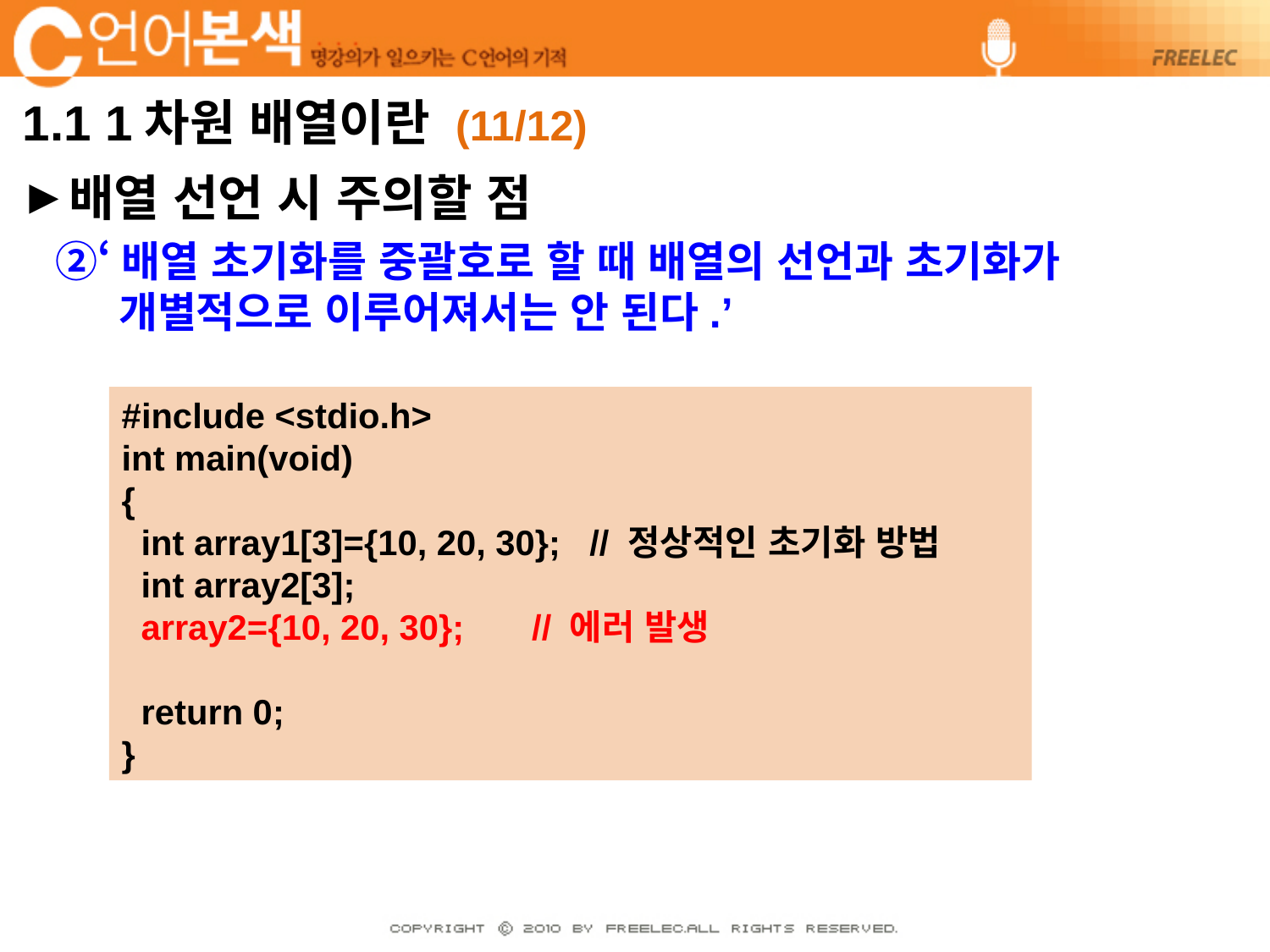

# 1.1 1차원 배열이란 (11/12)
배열 선언 시 주의할 점
②‘배열 초기화를 중괄호로 할 때 배열의 선언과 초기화가 개별적으로 이루어져서는 안 된다.’

#include <stdio.h>
int main(void)
{
  int array1[3]={10, 20, 30};   // 정상적인 초기화 방법
  int array2[3];
  array2={10, 20, 30};	   // 에러 발생

  return 0;
}